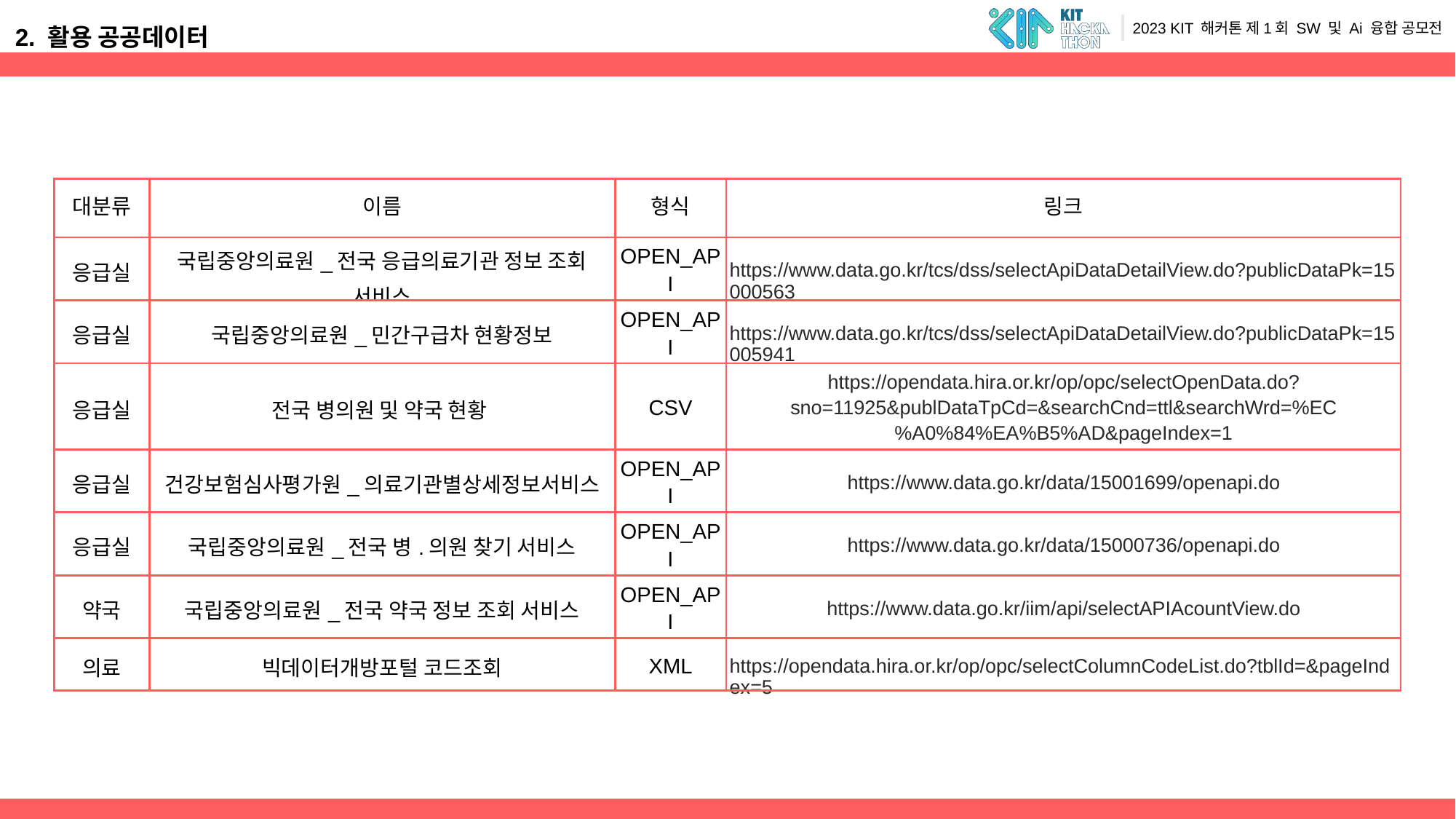

| 대분류 | 이름 | 형식 | 링크 |
| --- | --- | --- | --- |
| 응급실 | 국립중앙의료원\_전국 응급의료기관 정보 조회 서비스 | OPEN\_API | https://www.data.go.kr/tcs/dss/selectApiDataDetailView.do?publicDataPk=15000563 |
| 응급실 | 국립중앙의료원\_민간구급차 현황정보 | OPEN\_API | https://www.data.go.kr/tcs/dss/selectApiDataDetailView.do?publicDataPk=15005941 |
| 응급실 | 전국 병의원 및 약국 현황 | CSV | https://opendata.hira.or.kr/op/opc/selectOpenData.do?sno=11925&publDataTpCd=&searchCnd=ttl&searchWrd=%EC%A0%84%EA%B5%AD&pageIndex=1 |
| 응급실 | 건강보험심사평가원\_의료기관별상세정보서비스 | OPEN\_API | https://www.data.go.kr/data/15001699/openapi.do |
| 응급실 | 국립중앙의료원\_전국 병.의원 찾기 서비스 | OPEN\_API | https://www.data.go.kr/data/15000736/openapi.do |
| 약국 | 국립중앙의료원\_전국 약국 정보 조회 서비스 | OPEN\_API | https://www.data.go.kr/iim/api/selectAPIAcountView.do |
| 의료 | 빅데이터개방포털 코드조회 | XML | https://opendata.hira.or.kr/op/opc/selectColumnCodeList.do?tblId=&pageIndex=5 |